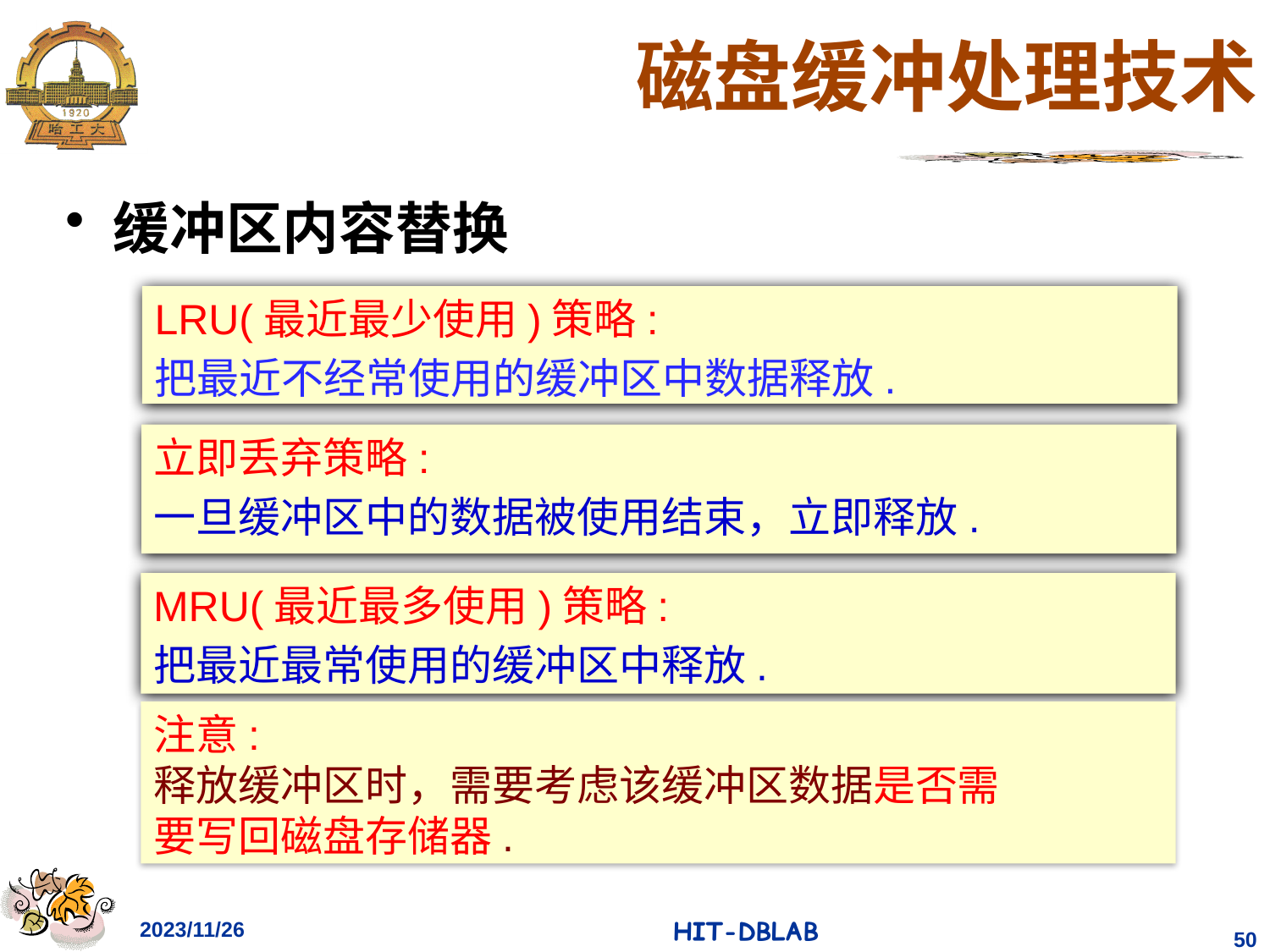

# 磁盘缓冲处理技术
缓冲区内容替换
LRU(最近最少使用)策略:
把最近不经常使用的缓冲区中数据释放.
立即丢弃策略:
一旦缓冲区中的数据被使用结束，立即释放.
MRU(最近最多使用)策略:
把最近最常使用的缓冲区中释放.
注意:
释放缓冲区时，需要考虑该缓冲区数据是否需
要写回磁盘存储器.
2023/11/26
HIT-DBLAB
50